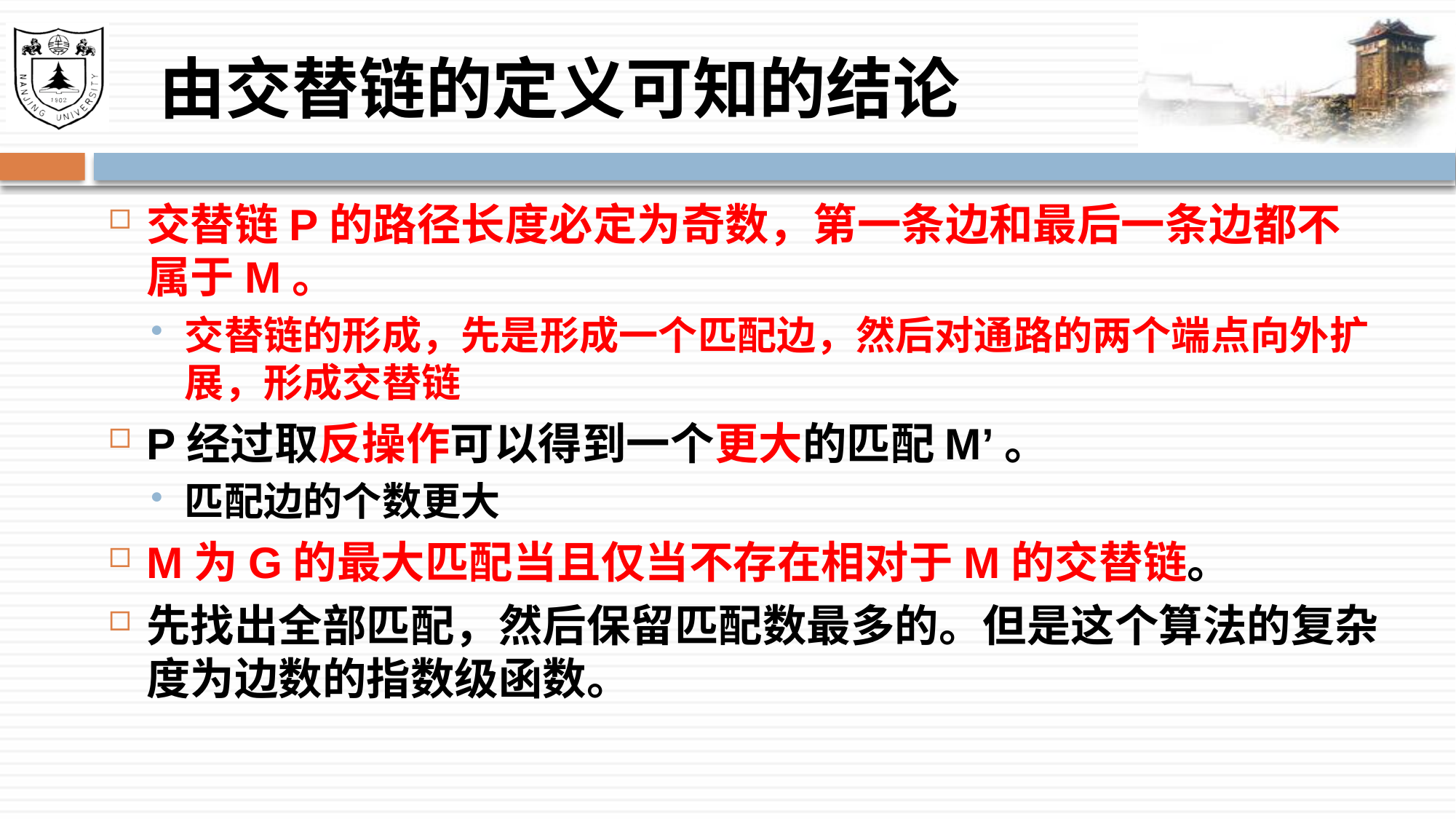

# 由交替链的定义可知的结论
交替链P的路径长度必定为奇数，第一条边和最后一条边都不属于M。
交替链的形成，先是形成一个匹配边，然后对通路的两个端点向外扩展，形成交替链
P经过取反操作可以得到一个更大的匹配M’。
匹配边的个数更大
M为G的最大匹配当且仅当不存在相对于M的交替链。
先找出全部匹配，然后保留匹配数最多的。但是这个算法的复杂度为边数的指数级函数。